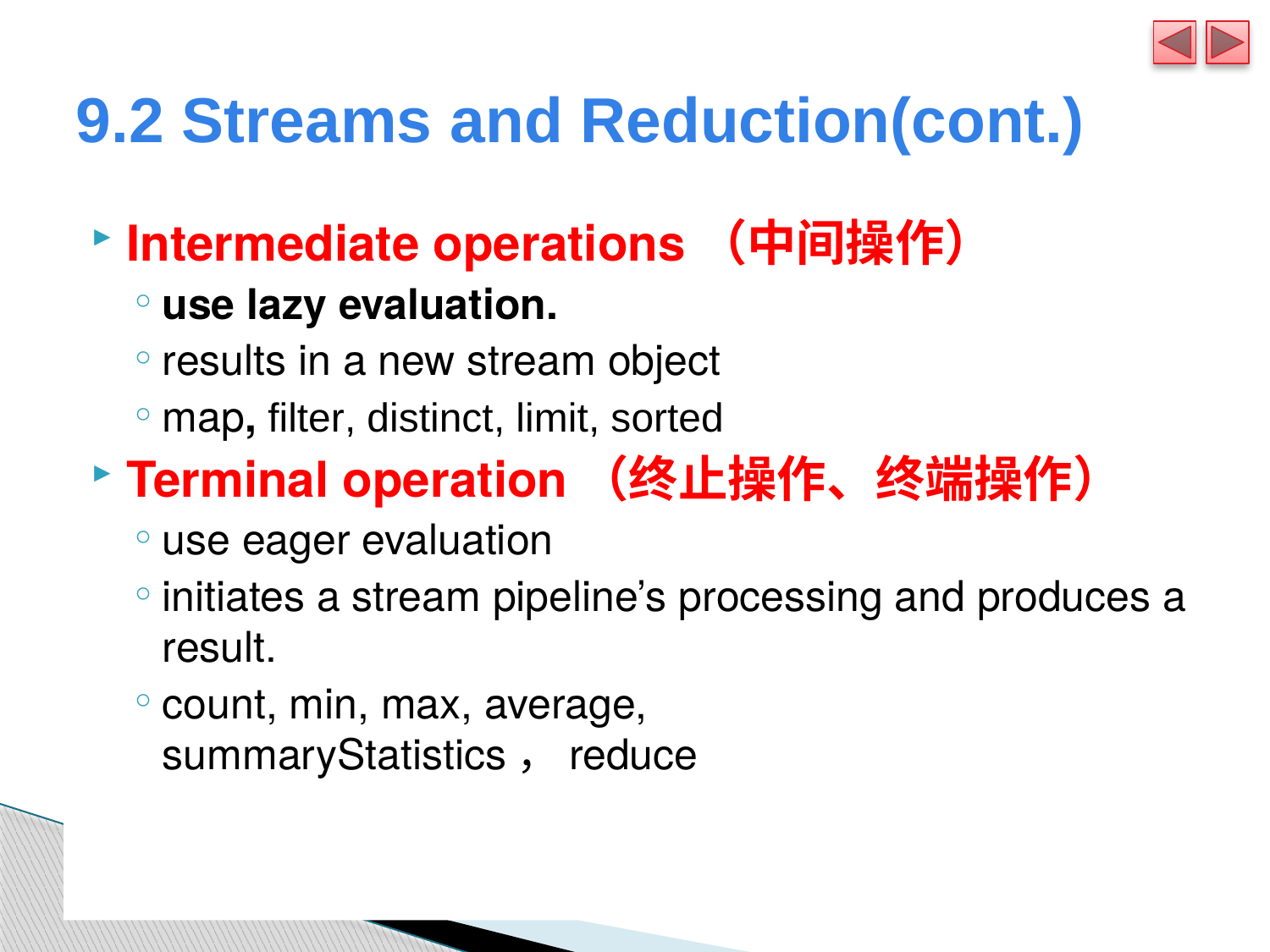

# 9.2 Streams and Reduction(cont.)
Intermediate operations（中间操作）
use lazy evaluation.
results in a new stream object
map, filter, distinct, limit, sorted
Terminal operation（终止操作、终端操作）
use eager evaluation
initiates a stream pipeline’s processing and produces a result.
count, min, max, average, summaryStatistics，reduce